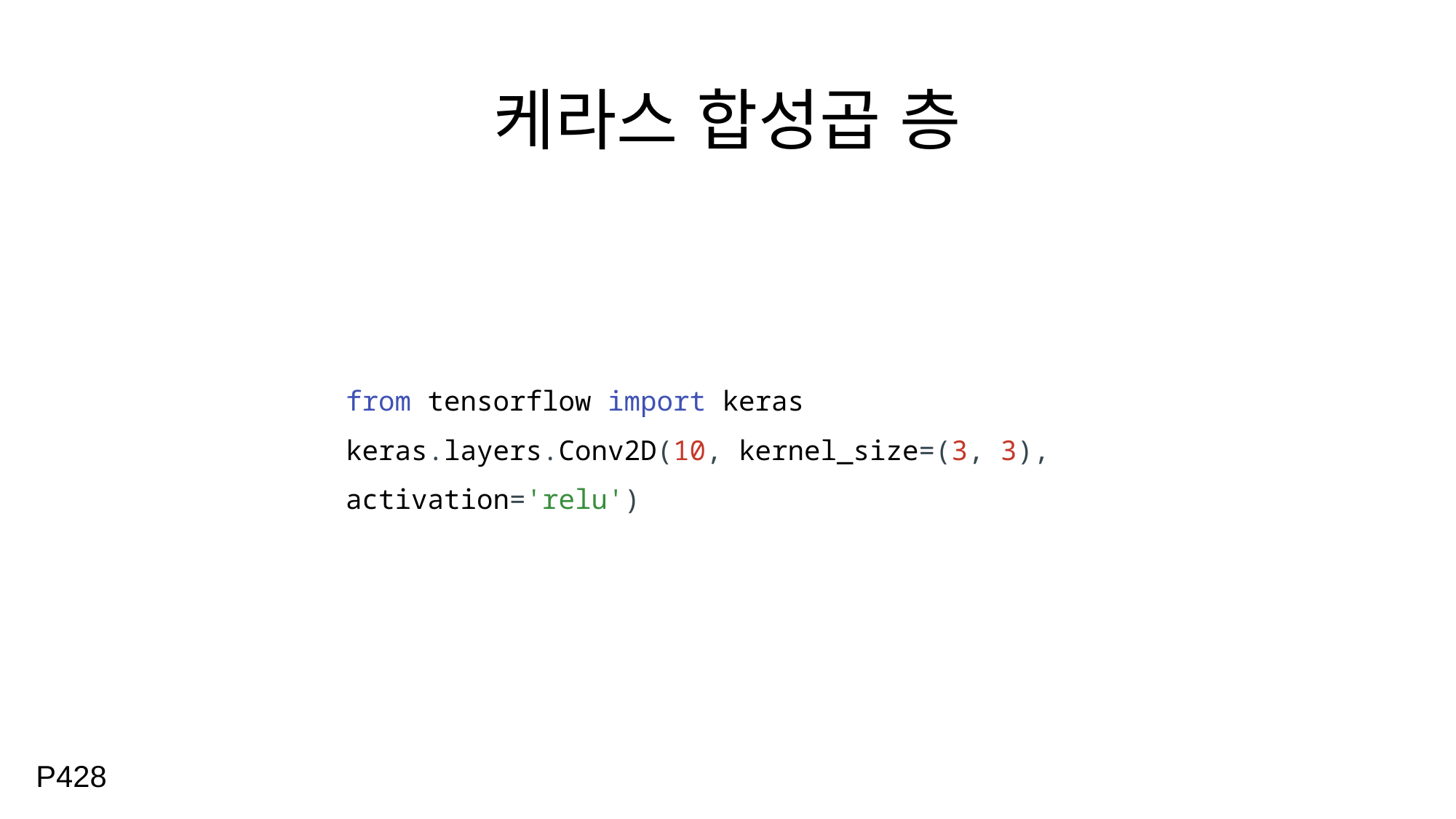

# 케라스 합성곱 층
from tensorflow import keras
keras.layers.Conv2D(10, kernel_size=(3, 3), activation='relu')
P428